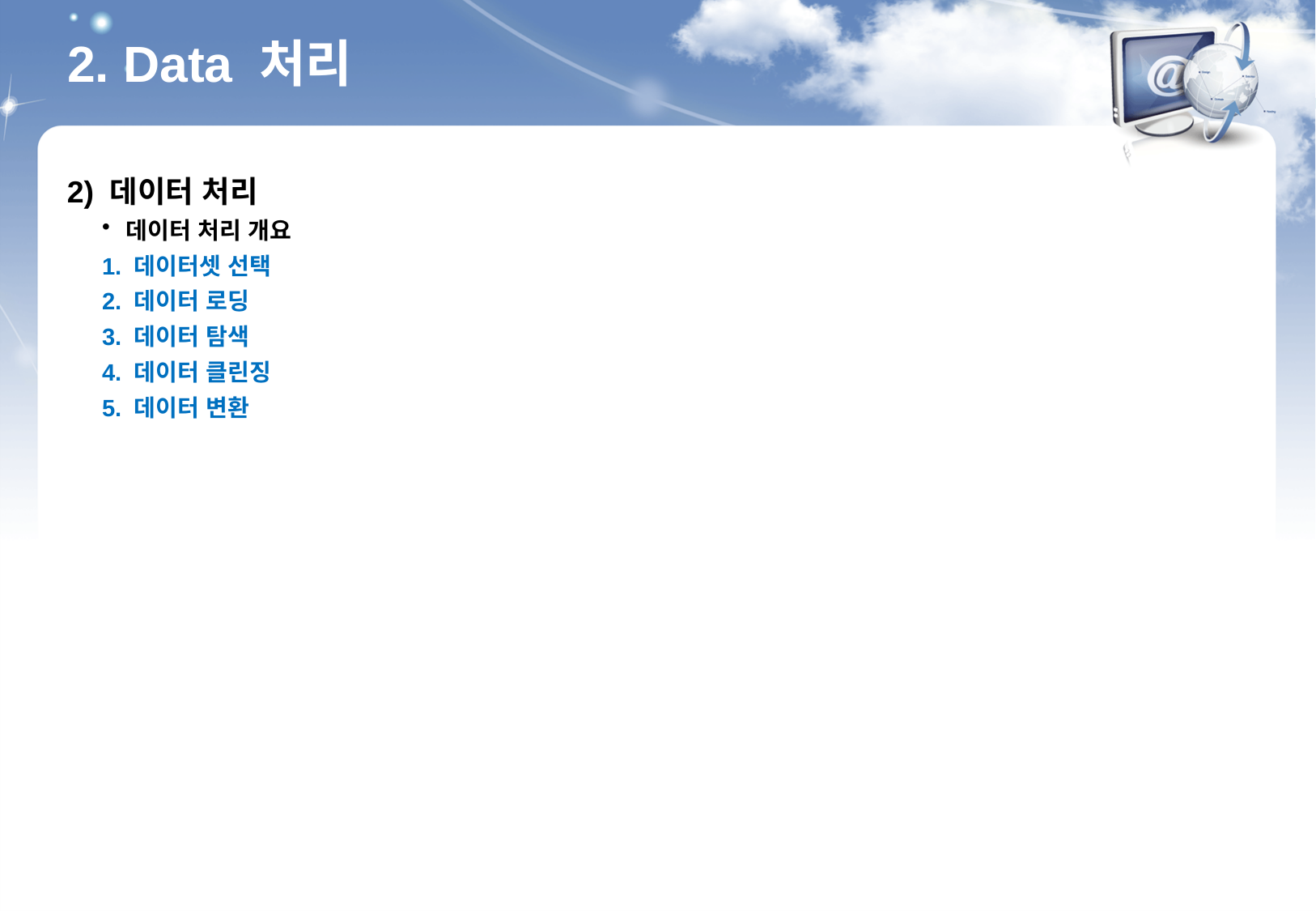

2. Data 처리
2) 데이터 처리
데이터 처리 개요
1. 데이터셋 선택
2. 데이터 로딩
3. 데이터 탐색
4. 데이터 클린징
5. 데이터 변환